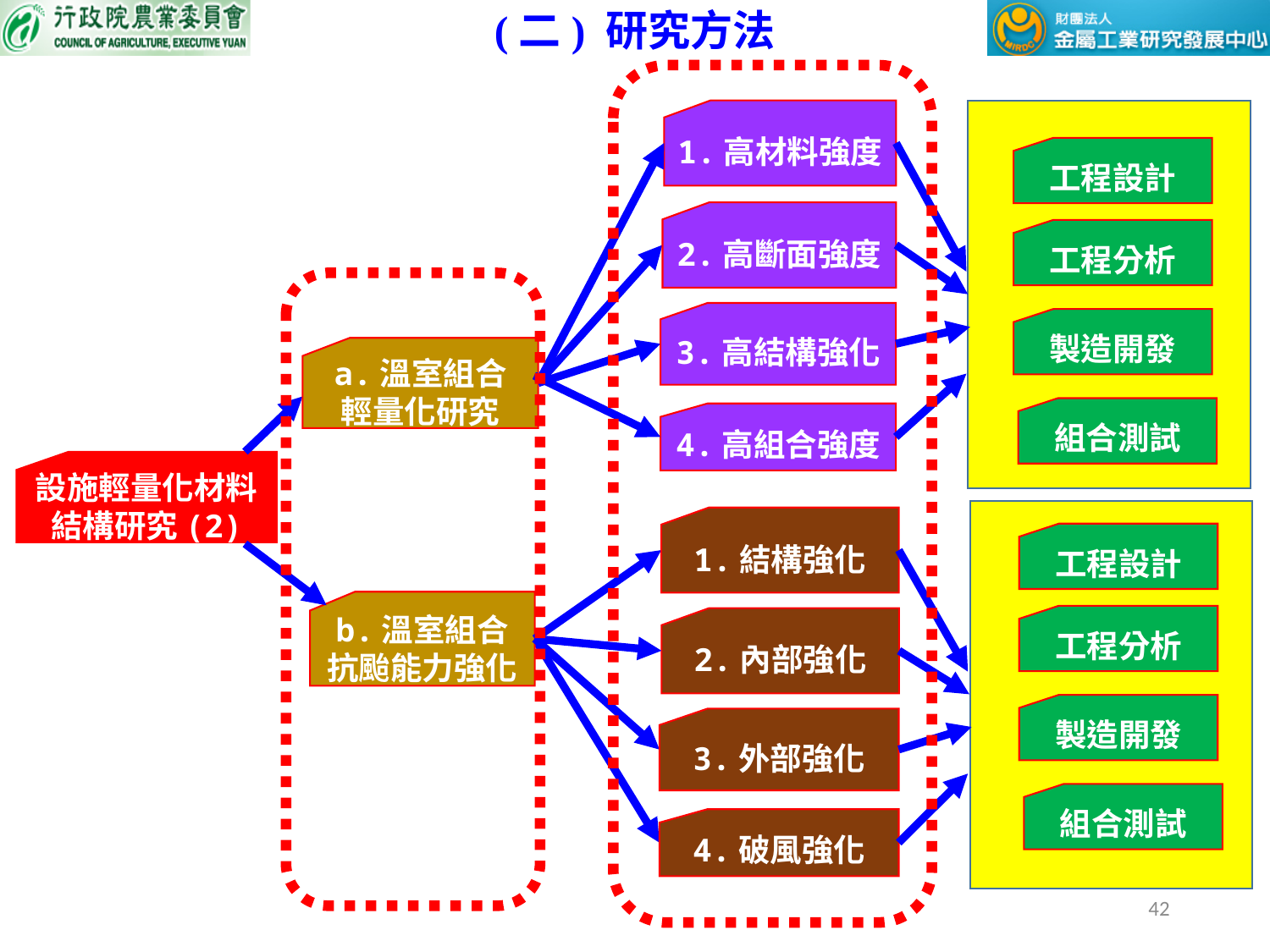

(二) 研究方法

1.高材料強度

工程設計
2.高斷面強度
工程分析

3.高結構強化
製造開發
a.溫室組合
輕量化研究
組合測試
4.高組合強度
設施輕量化材料
結構研究(2)

1.結構強化
工程設計
b.溫室組合
抗颱能力強化
工程分析
2.內部強化
製造開發
3.外部強化
組合測試
4.破風強化
42